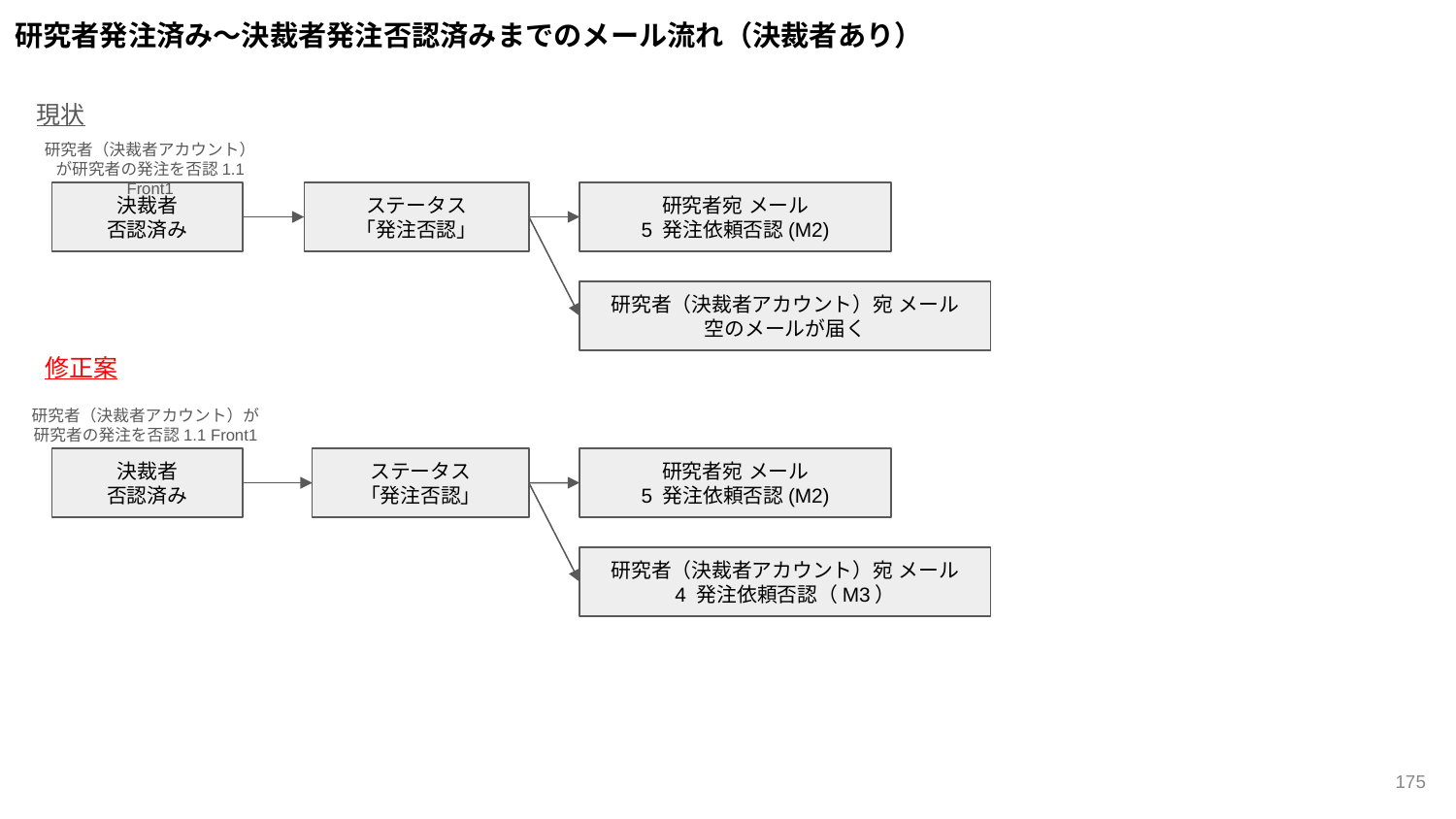

研究者発注済み～決裁者発注否認済みまでのメール流れ（決裁者あり）
現状
研究者（決裁者アカウント）が研究者の発注を否認1.1 Front1
決裁者
否認済み
ステータス
「発注否認」
研究者宛 メール
5 発注依頼否認(M2)
研究者（決裁者アカウント）宛 メール
空のメールが届く
修正案
研究者（決裁者アカウント）が研究者の発注を否認1.1 Front1
決裁者
否認済み
ステータス
「発注否認」
研究者宛 メール
5 発注依頼否認(M2)
研究者（決裁者アカウント）宛 メール
4 発注依頼否認（M3）
175